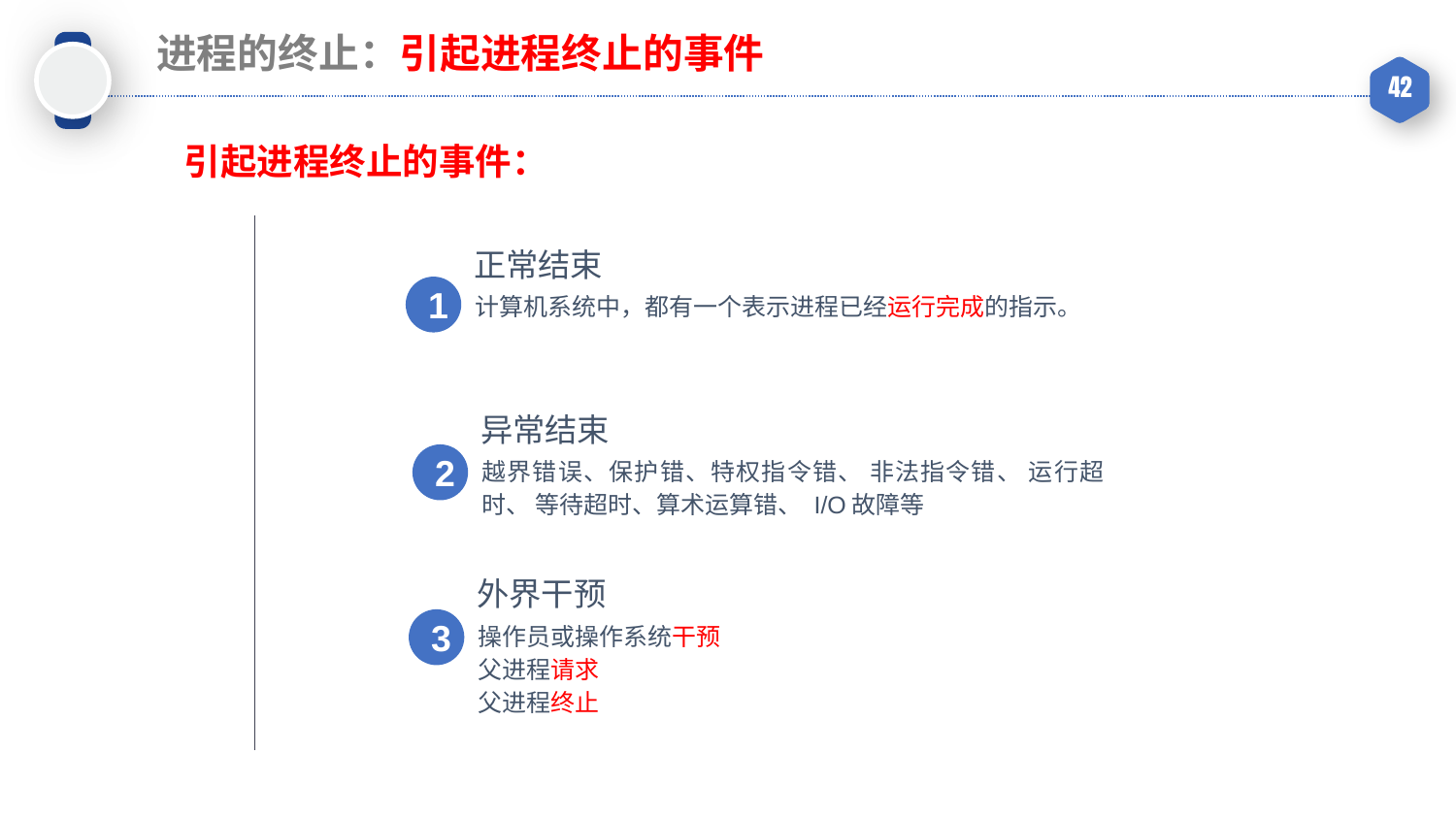

进程的终止：引起进程终止的事件

引起进程终止的事件：

进程家族
正常结束
1
计算机系统中，都有一个表示进程已经运行完成的指示。
异常结束
2
越界错误、保护错、特权指令错、 非法指令错、 运行超时、 等待超时、算术运算错、 I/O故障等
外界干预
3
操作员或操作系统干预
父进程请求
父进程终止